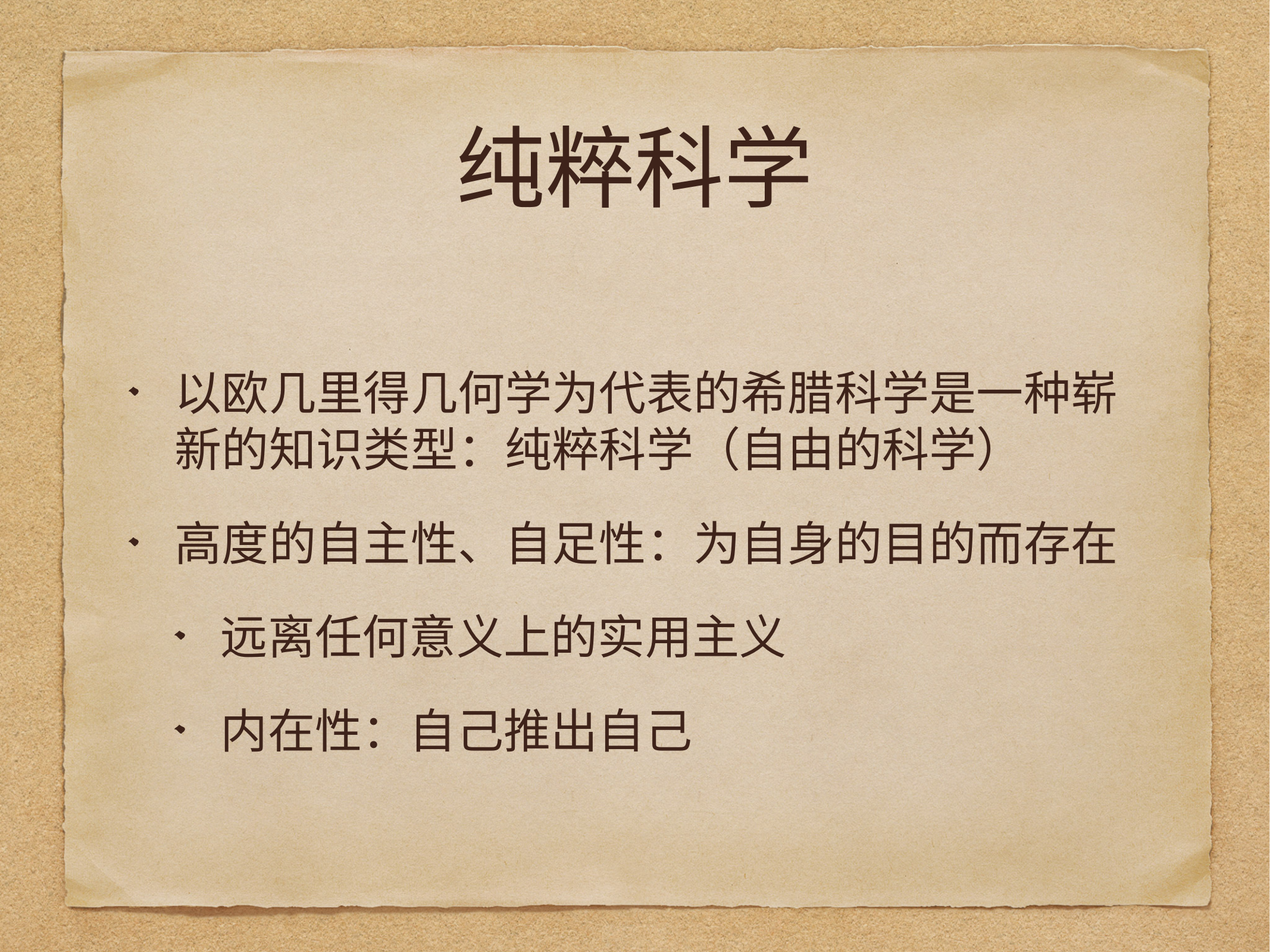

# 纯粹科学
以欧几里得几何学为代表的希腊科学是一种崭新的知识类型：纯粹科学（自由的科学）
高度的自主性、自足性：为自身的目的而存在
远离任何意义上的实用主义
内在性：自己推出自己